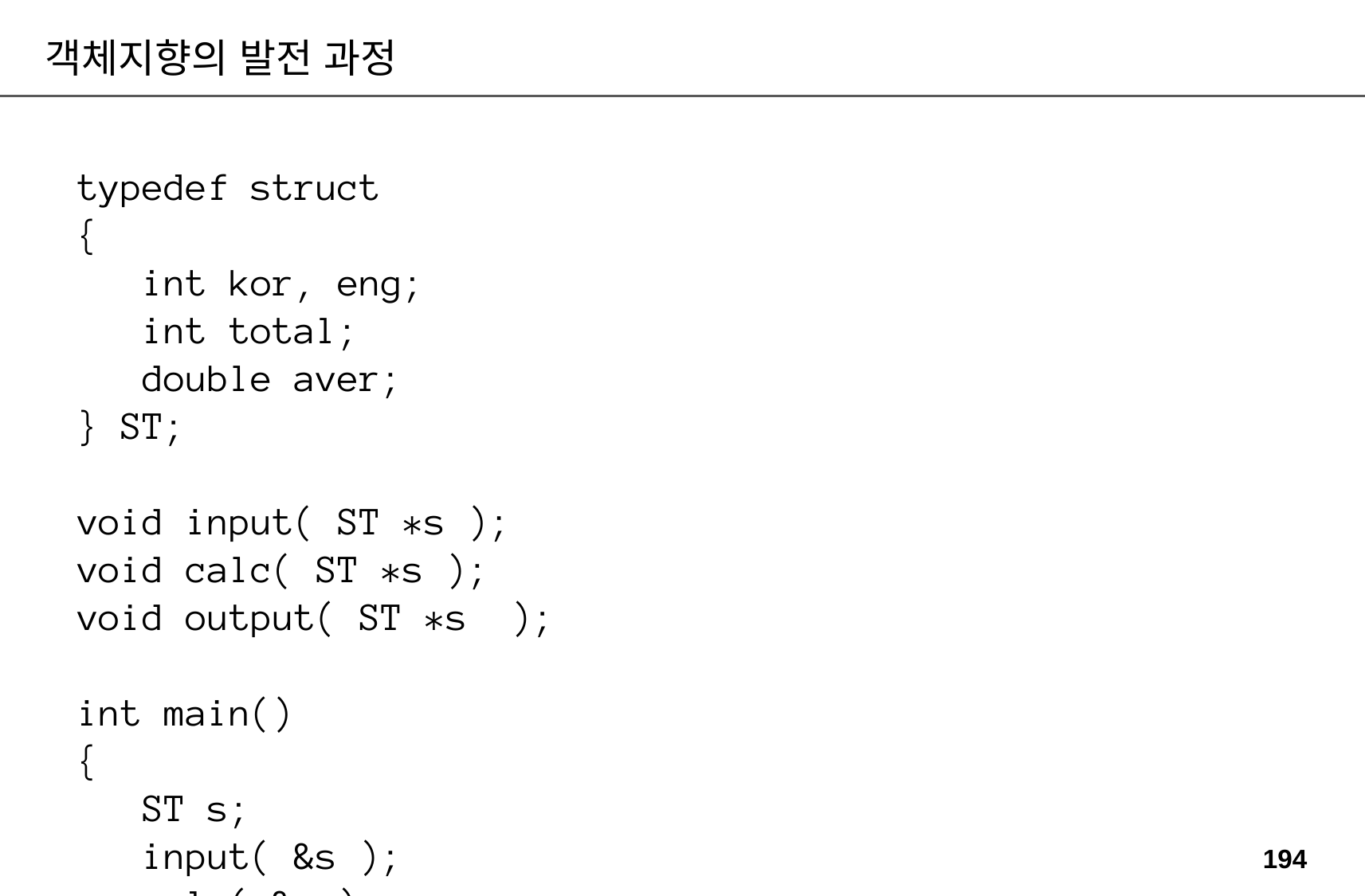

객체지향의 발전 과정
typedef struct
{
   int kor, eng;
   int total;
   double aver;
} ST;

void input( ST *s );
void calc( ST *s );
void output( ST *s  );

int main()
{
   ST s;
   input( &s );
   calc( &s );
   output( &s );

   return 0;
}
void input(ST *s )
{
   printf("점수입력:");
   scanf("%d %d ", s->kor, s->eng);
}
void calc(ST *s )
{
    s->total = s->kor + s->eng;
    s->aver  = s->total / 2.;
}
void output(ST *s )
{
   printf("%d, %d, %d, %5.2lf\n",
             s->kor, s->eng, s->total, s->aver );
}